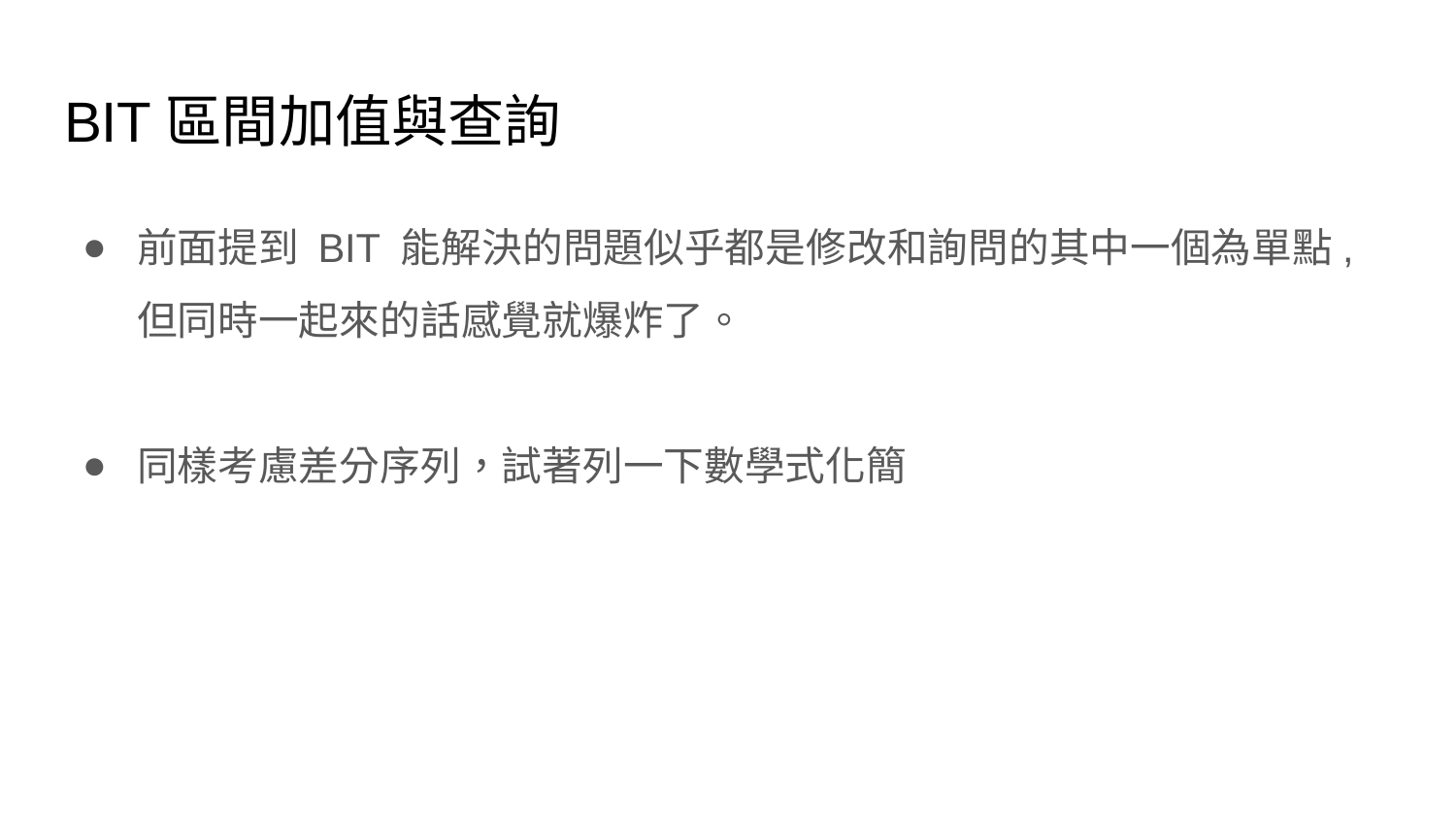

# BIT區間加值與查詢
前面提到 BIT 能解決的問題似乎都是修改和詢問的其中一個為單點,但同時一起來的話感覺就爆炸了。

同樣考慮差分序列，試著列一下數學式化簡